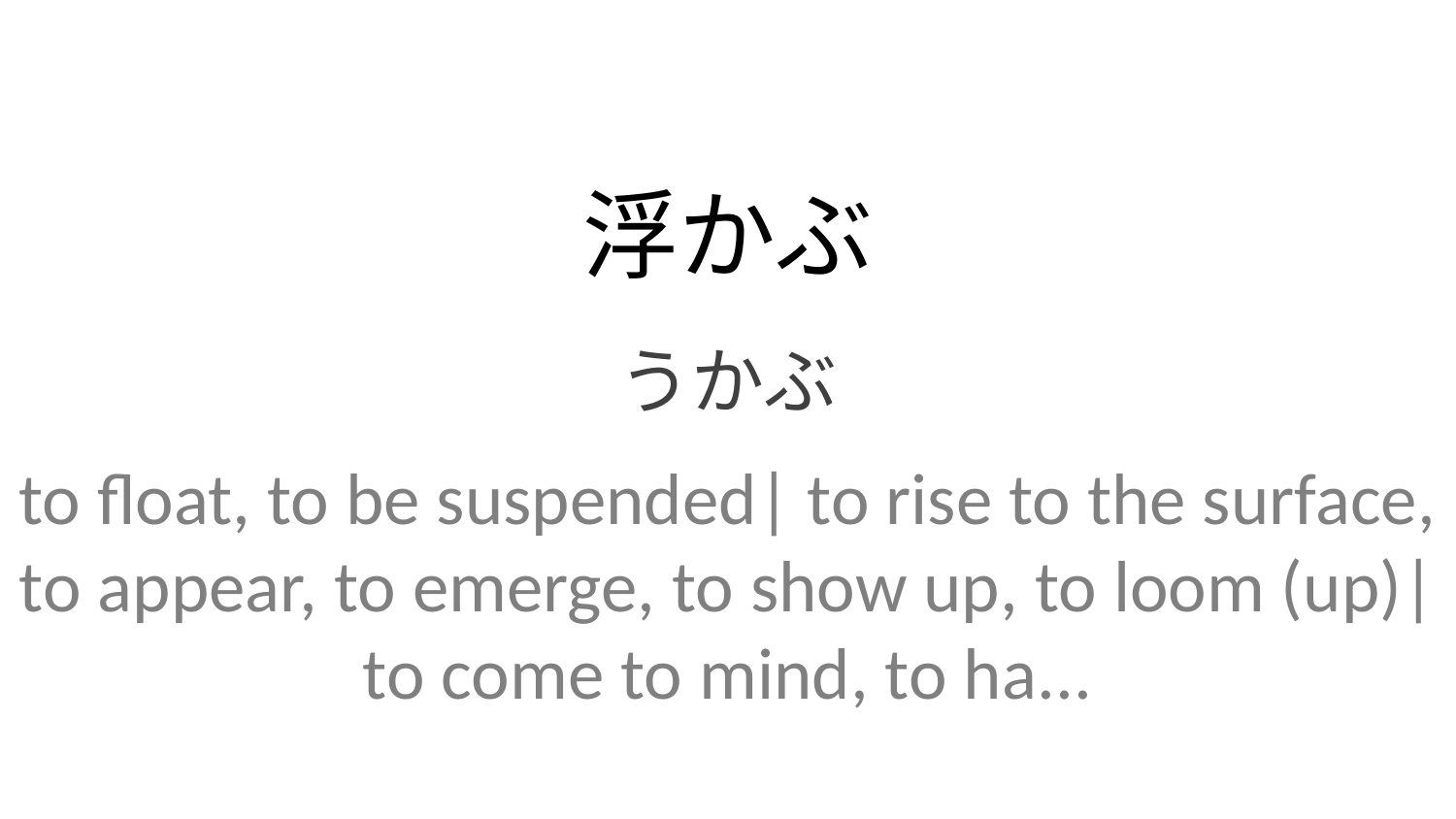

浮かぶ

うかぶ
to float, to be suspended| to rise to the surface, to appear, to emerge, to show up, to loom (up)| to come to mind, to ha...